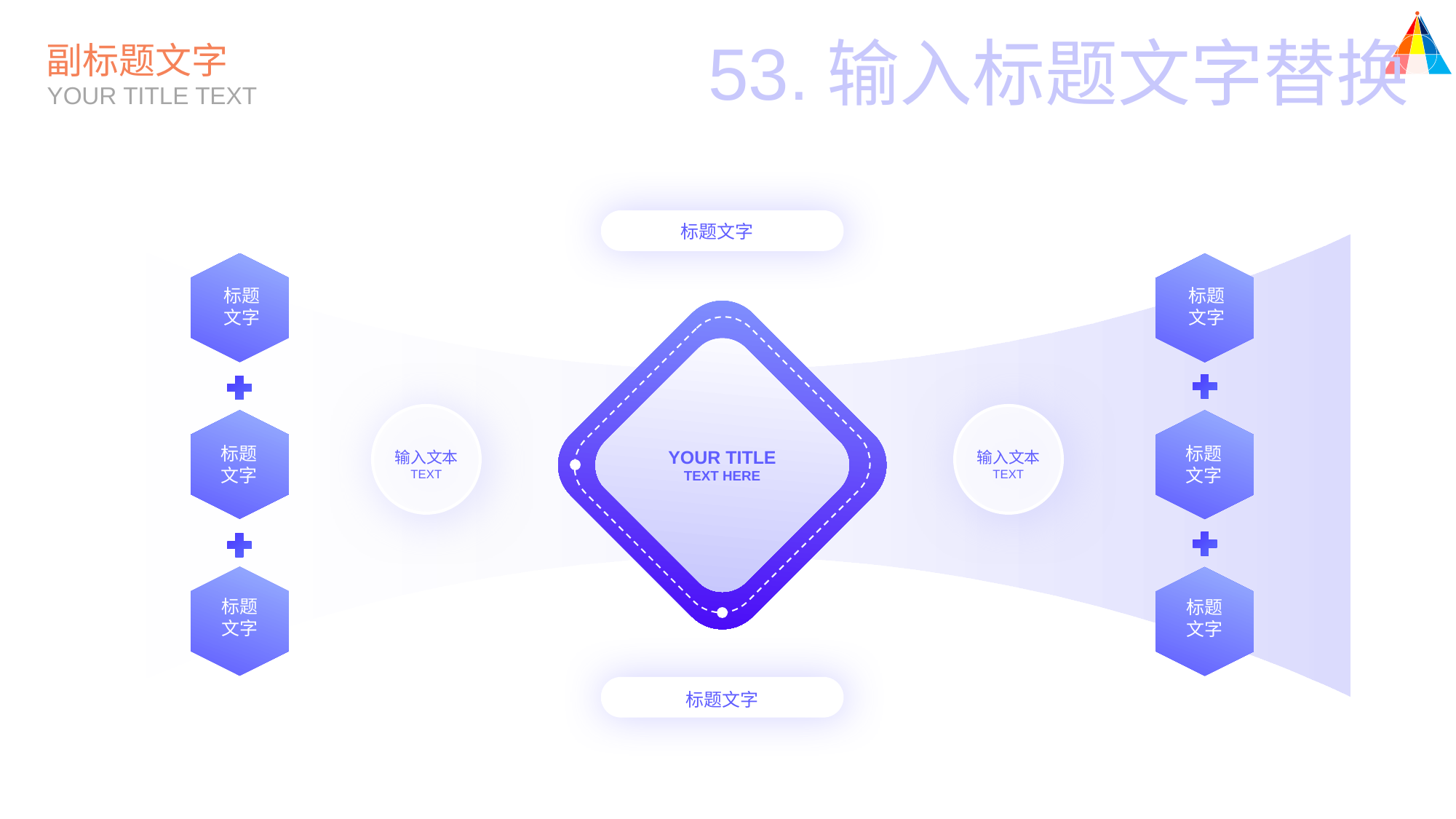

53.输入标题文字替换
副标题文字
YOUR TITLE TEXT

标题文字

标题
文字

标题
文字

标题
文字

标题
文字

标题
文字

标题
文字

输入文本
TEXT

输入文本
TEXT
YOUR TITLE
TEXT HERE

标题文字